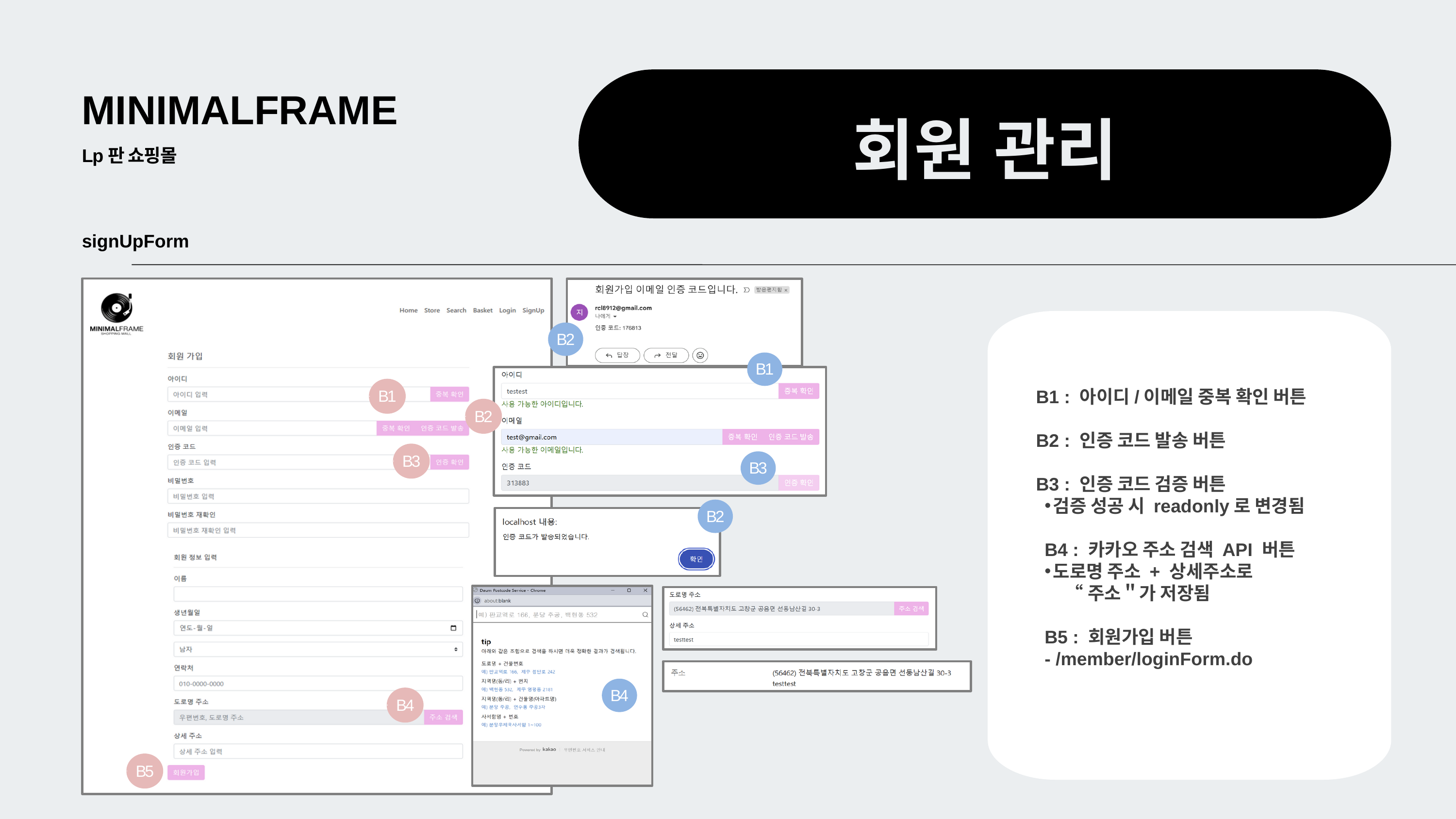

MINIMALFRAME
회원 관리
Lp판 쇼핑몰
signUpForm

B2

B1

B1

B2

B3

B3

B2

B4

B4

B5

B1 : 아이디/이메일 중복 확인 버튼

B2 : 인증 코드 발송 버튼

B3 : 인증 코드 검증 버튼
검증 성공 시 readonly로 변경됨

B4 : 카카오 주소 검색 API 버튼
도로명 주소 + 상세주소로
     “주소＂가 저장됨

B5 : 회원가입 버튼
- /member/loginForm.do